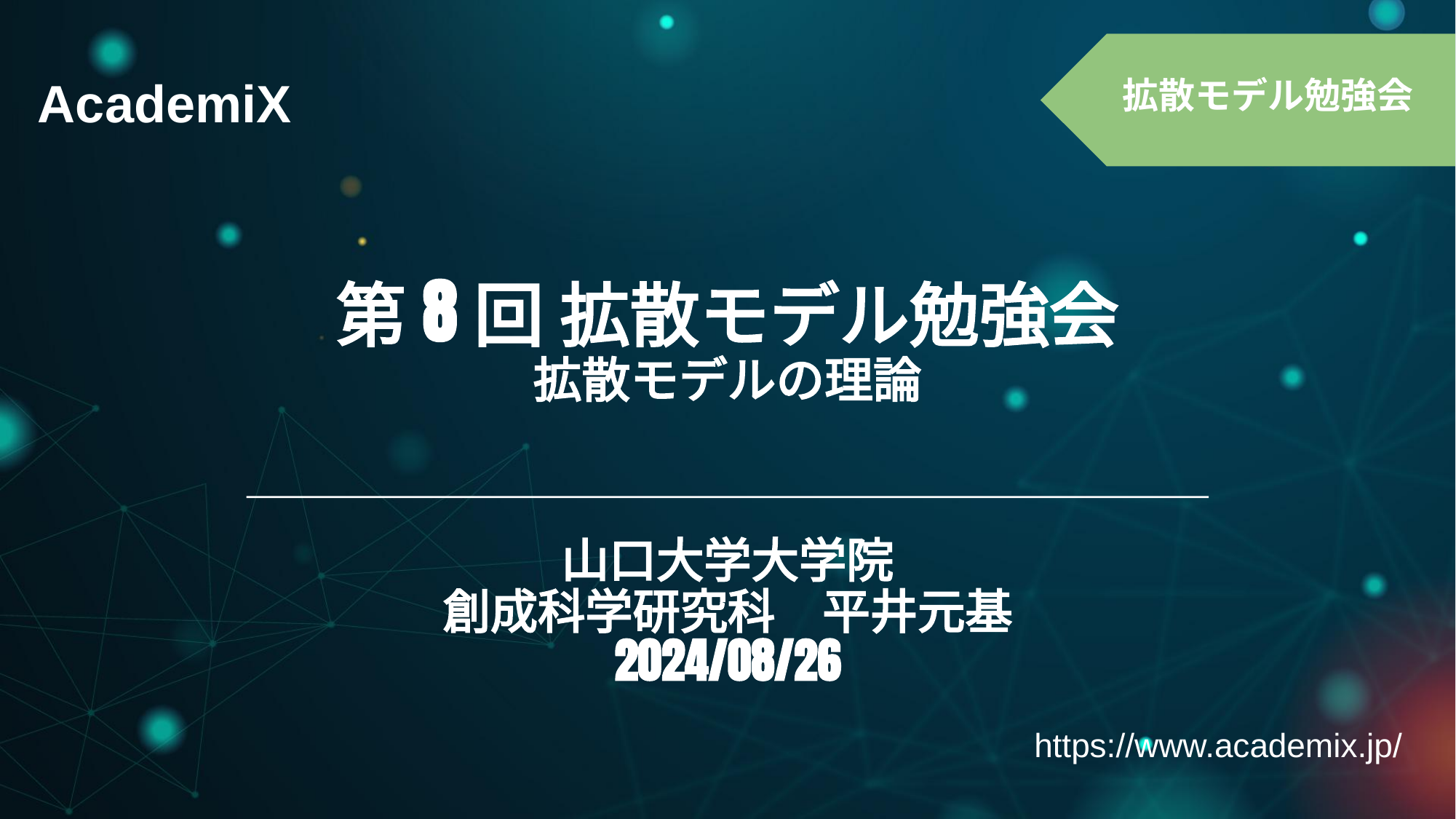

AcademiX

拡散モデル勉強会
第8回 拡散モデル勉強会
拡散モデルの理論

山口大学大学院
創成科学研究科　平井元基
2024/08/26
https://www.academix.jp/